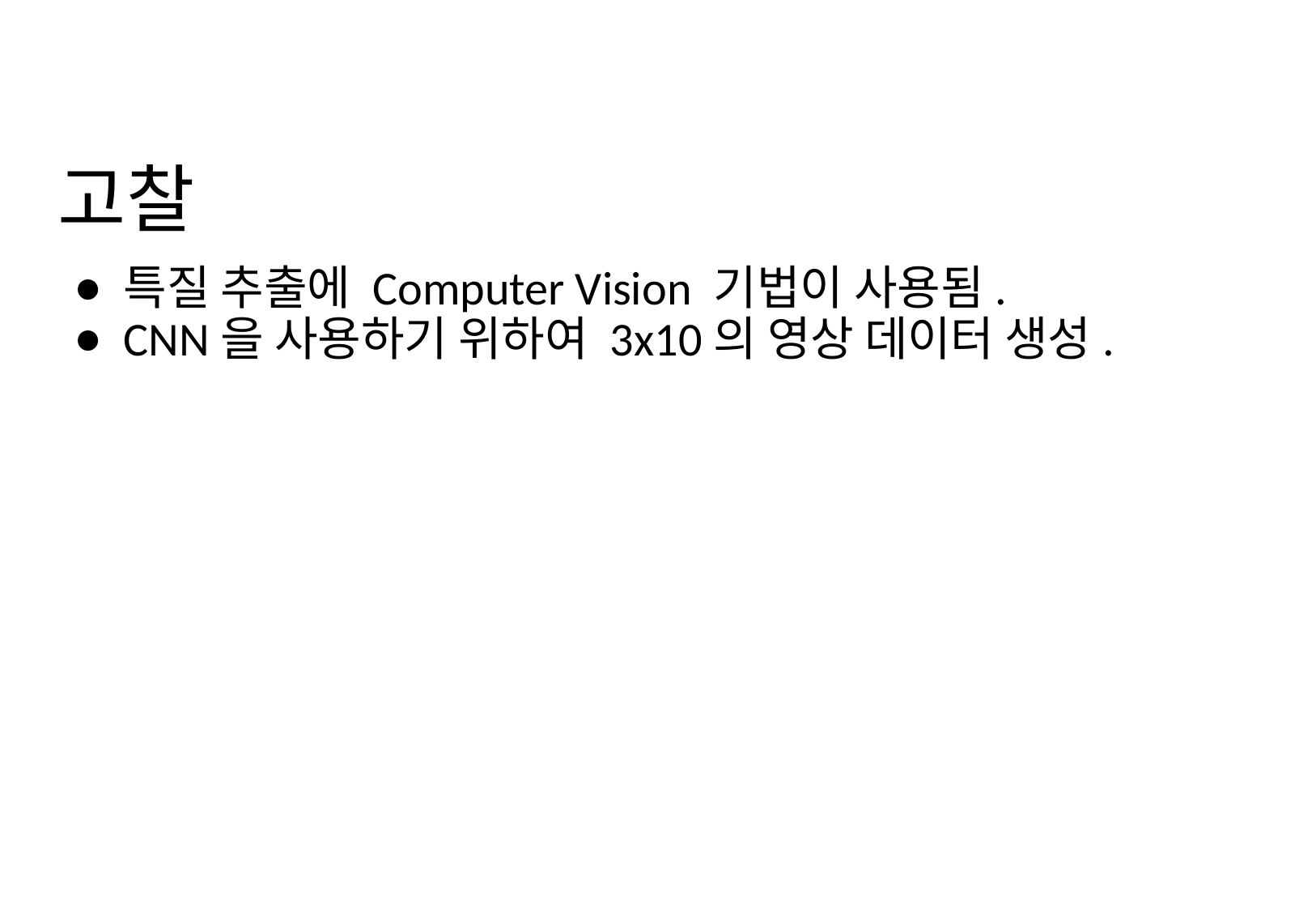

# 고찰
특질 추출에 Computer Vision 기법이 사용됨.
CNN을 사용하기 위하여 3x10의 영상 데이터 생성.